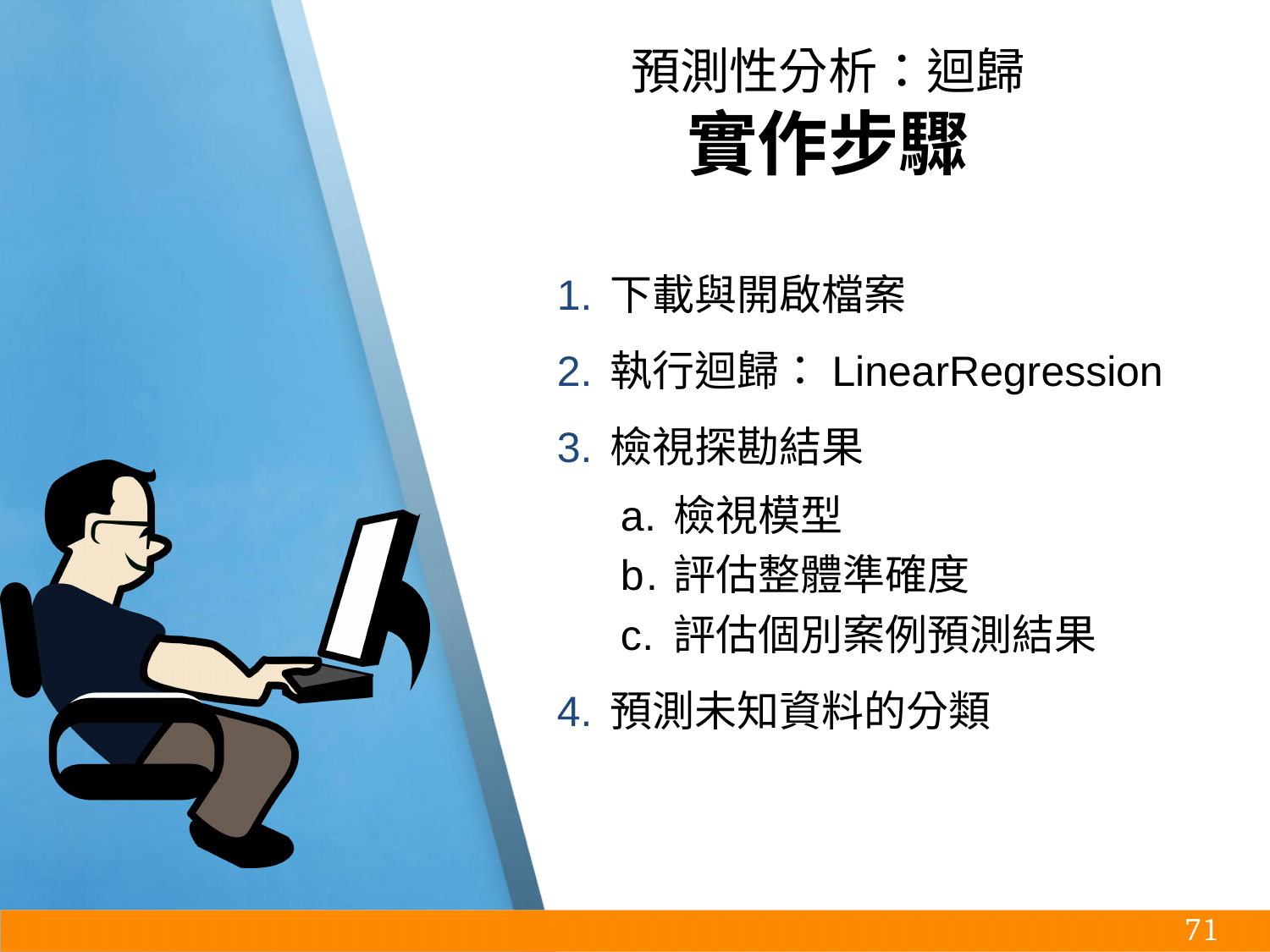

# 預測性分析：迴歸
實作步驟
下載與開啟檔案
執行迴歸：LinearRegression
檢視探勘結果
檢視模型
評估整體準確度
評估個別案例預測結果
預測未知資料的分類

71